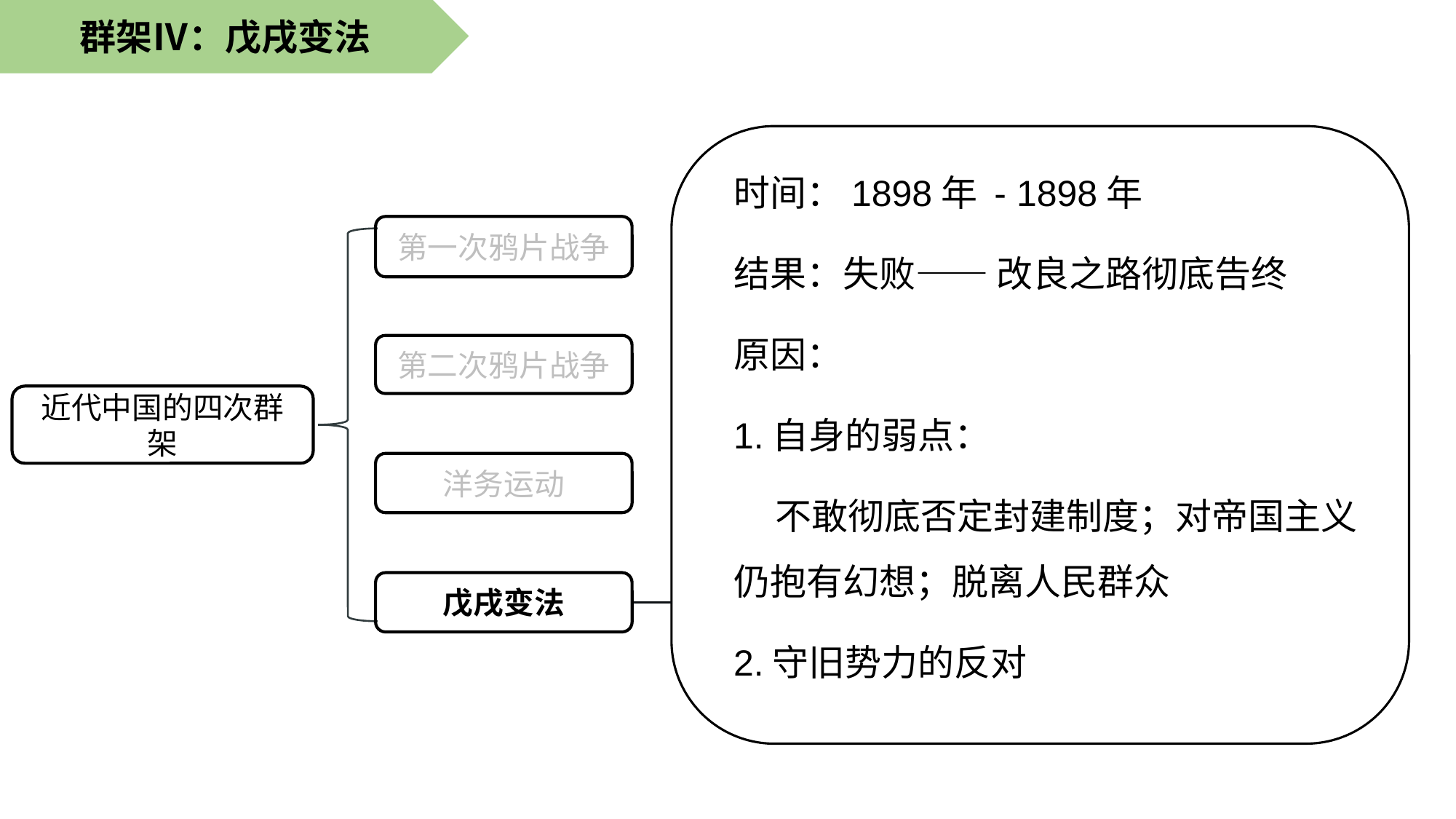

群架Ⅳ：戊戌变法

时间：1898年 - 1898年
结果：失败—— 改良之路彻底告终
原因：
1.自身的弱点：
    不敢彻底否定封建制度；对帝国主义仍抱有幻想；脱离人民群众
2.守旧势力的反对
第一次鸦片战争

第二次鸦片战争
近代中国的四次群架
洋务运动
戊戌变法